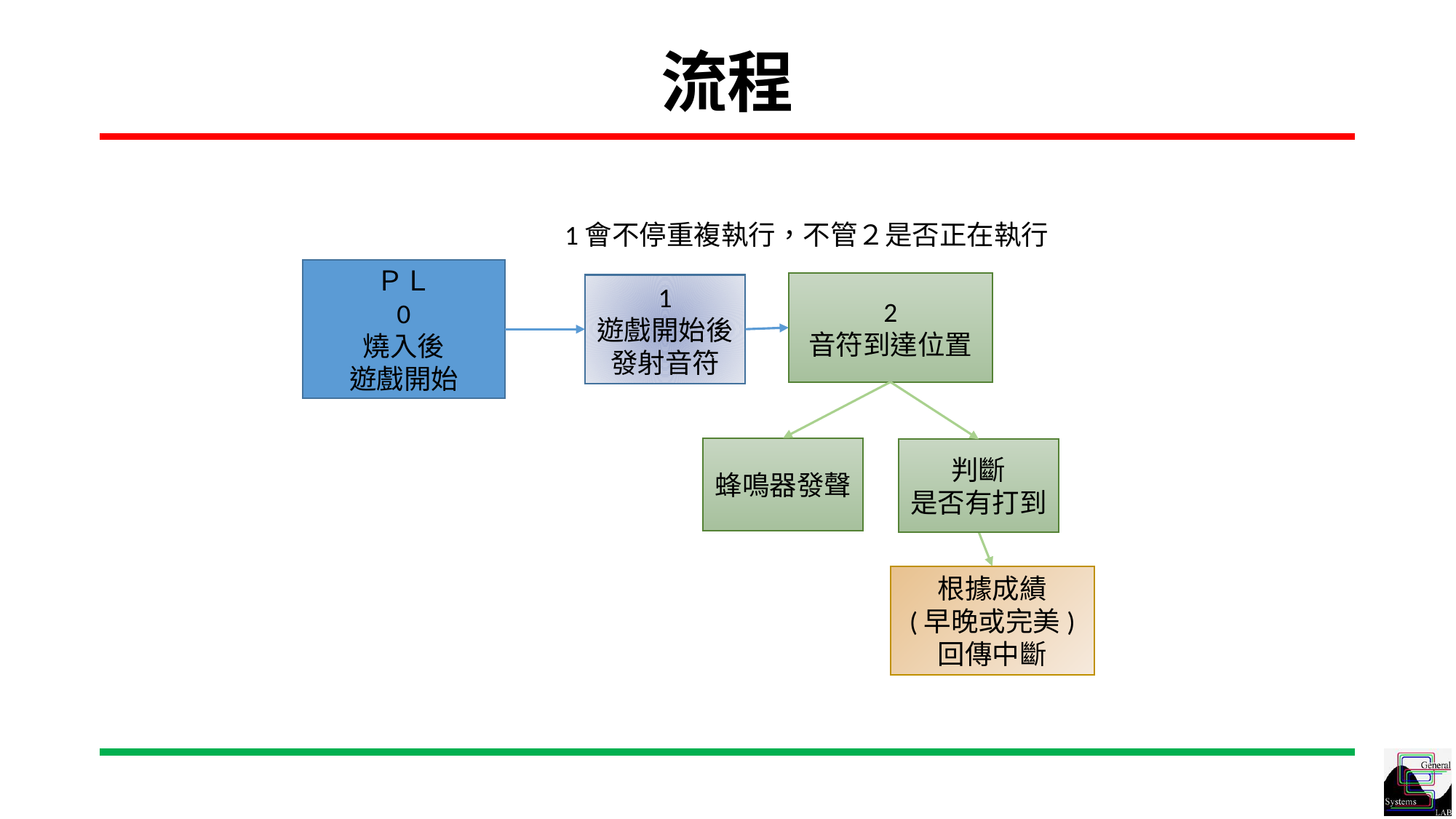

流程
1會不停重複執行，不管２是否正在執行
ＰＬ
0
燒入後
遊戲開始
2
音符到達位置
2
像素是否為1
1
遊戲開始後
發射音符
蜂鳴器發聲
判斷
是否有打到
根據成績
(早晚或完美)
回傳中斷